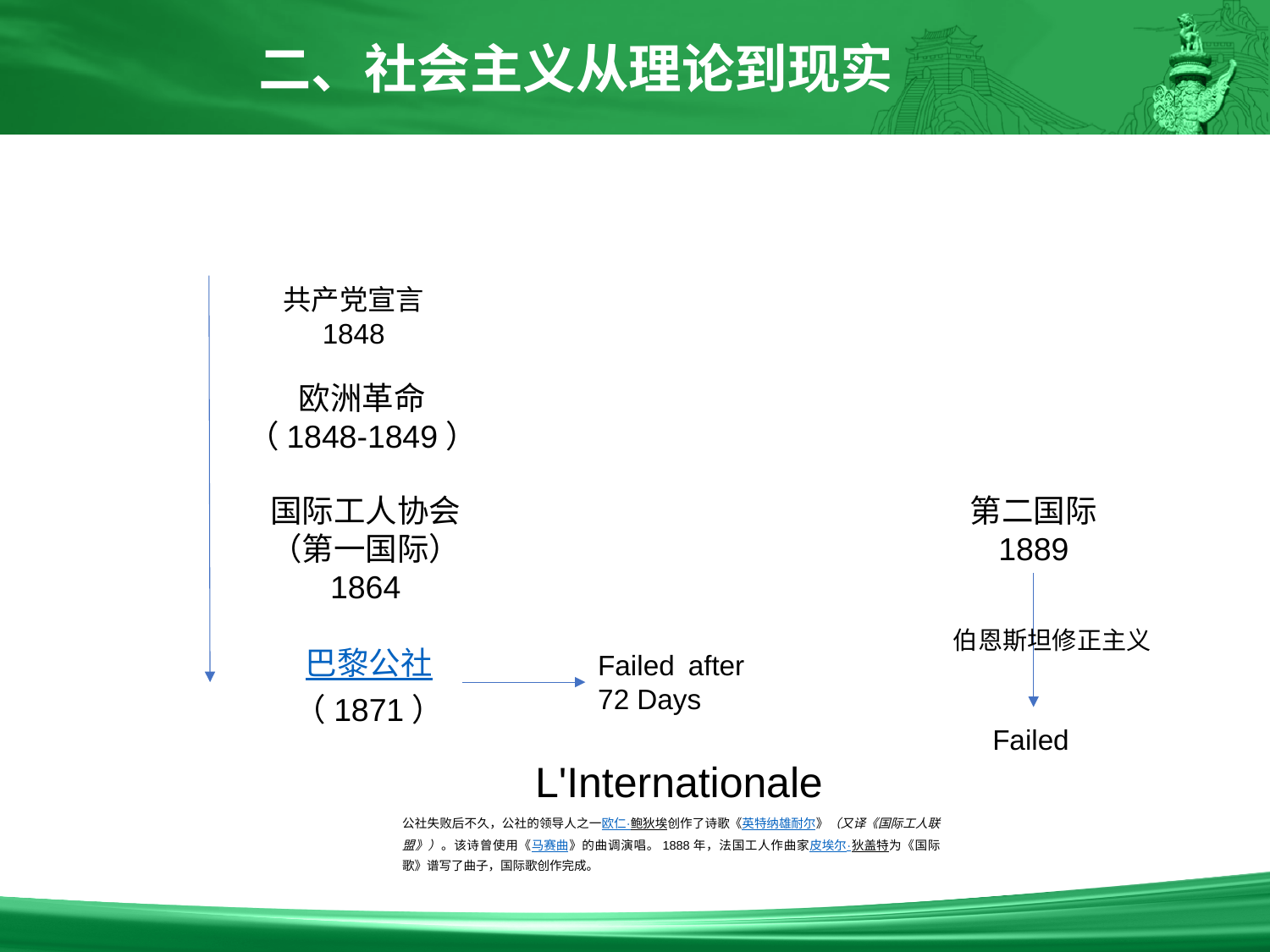

二、社会主义从理论到现实
共产党宣言
1848
欧洲革命
（1848-1849）
国际工人协会（第一国际）
1864
第二国际
1889
伯恩斯坦修正主义
巴黎公社
（1871）
Failed after 72 Days
Failed
L'Internationale
公社失败后不久，公社的领导人之一欧仁·鲍狄埃创作了诗歌《英特纳雄耐尔》（又译《国际工人联盟》）。该诗曾使用《马赛曲》的曲调演唱。1888年，法国工人作曲家皮埃尔·狄盖特为《国际歌》谱写了曲子，国际歌创作完成。